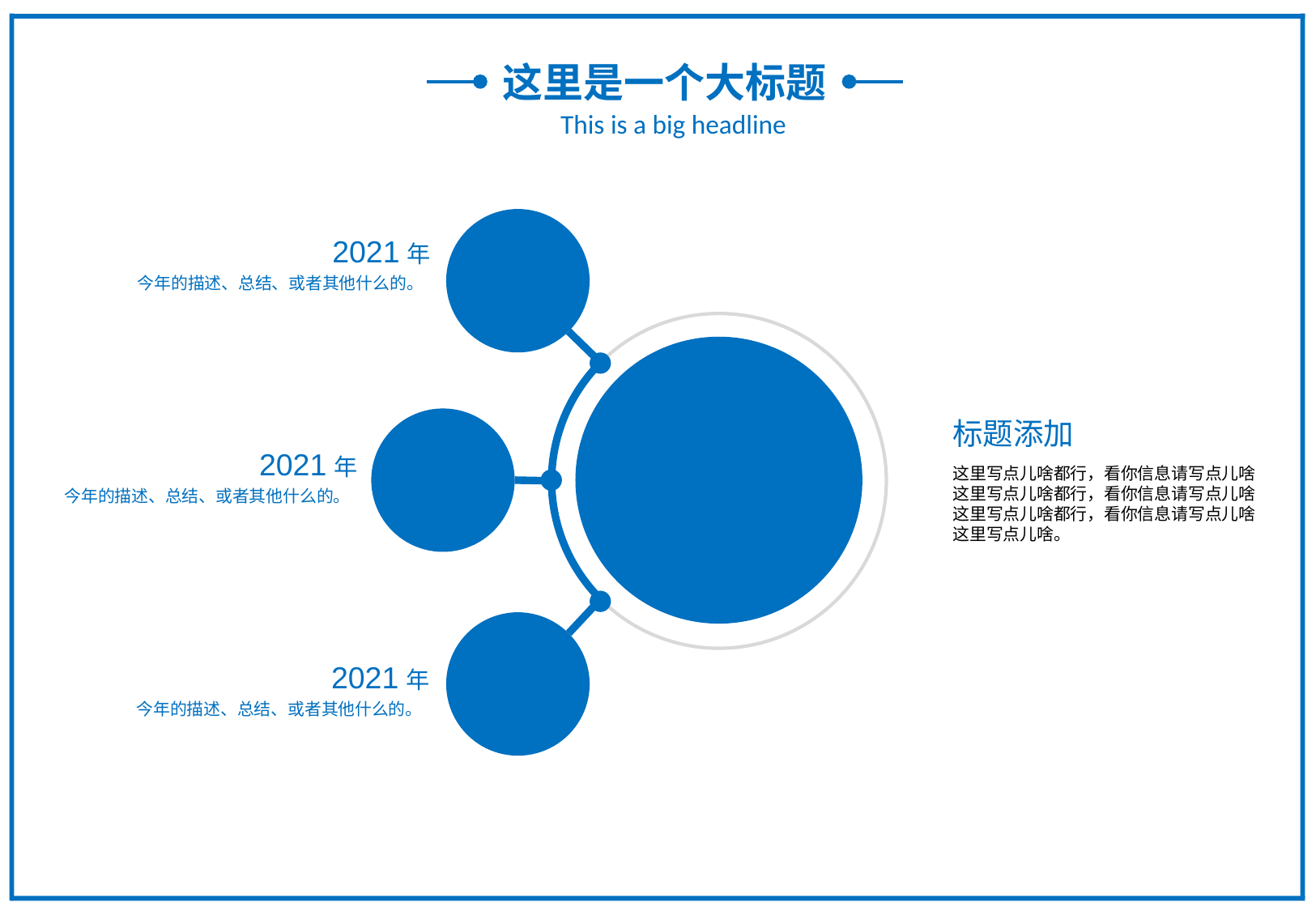

这里是一个大标题

This is a big headline

2021年
今年的描述、总结、或者其他什么的。

标题添加
这里写点儿啥都行，看你信息请写点儿啥
这里写点儿啥都行，看你信息请写点儿啥
这里写点儿啥都行，看你信息请写点儿啥
这里写点儿啥。
2021年
今年的描述、总结、或者其他什么的。

2021年
今年的描述、总结、或者其他什么的。